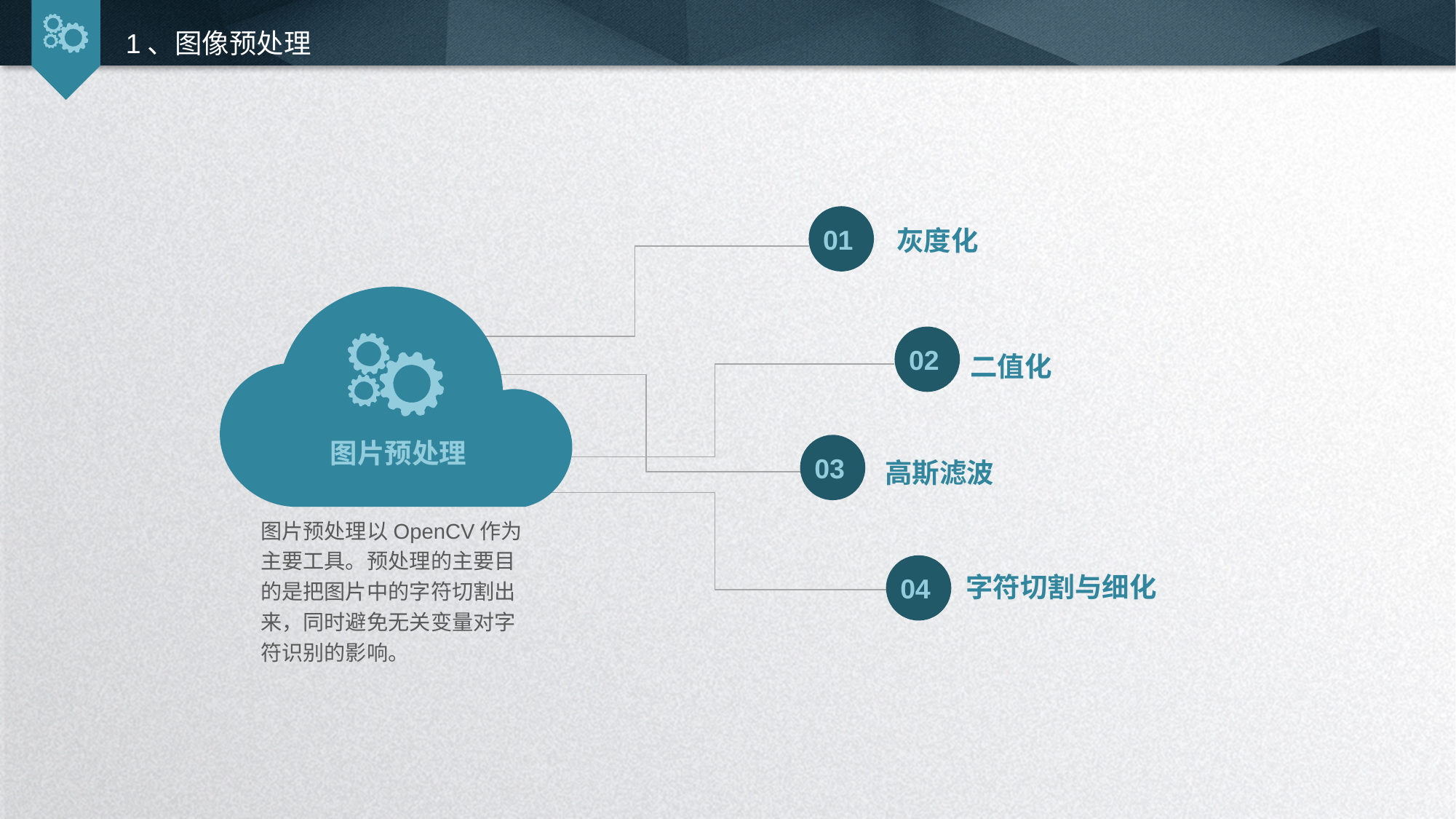

1、图像预处理

01
灰度化

02
二值化
图片预处理

03
高斯滤波
图片预处理以OpenCV作为主要工具。预处理的主要目的是把图片中的字符切割出来，同时避免无关变量对字符识别的影响。

字符切割与细化
04
延时符